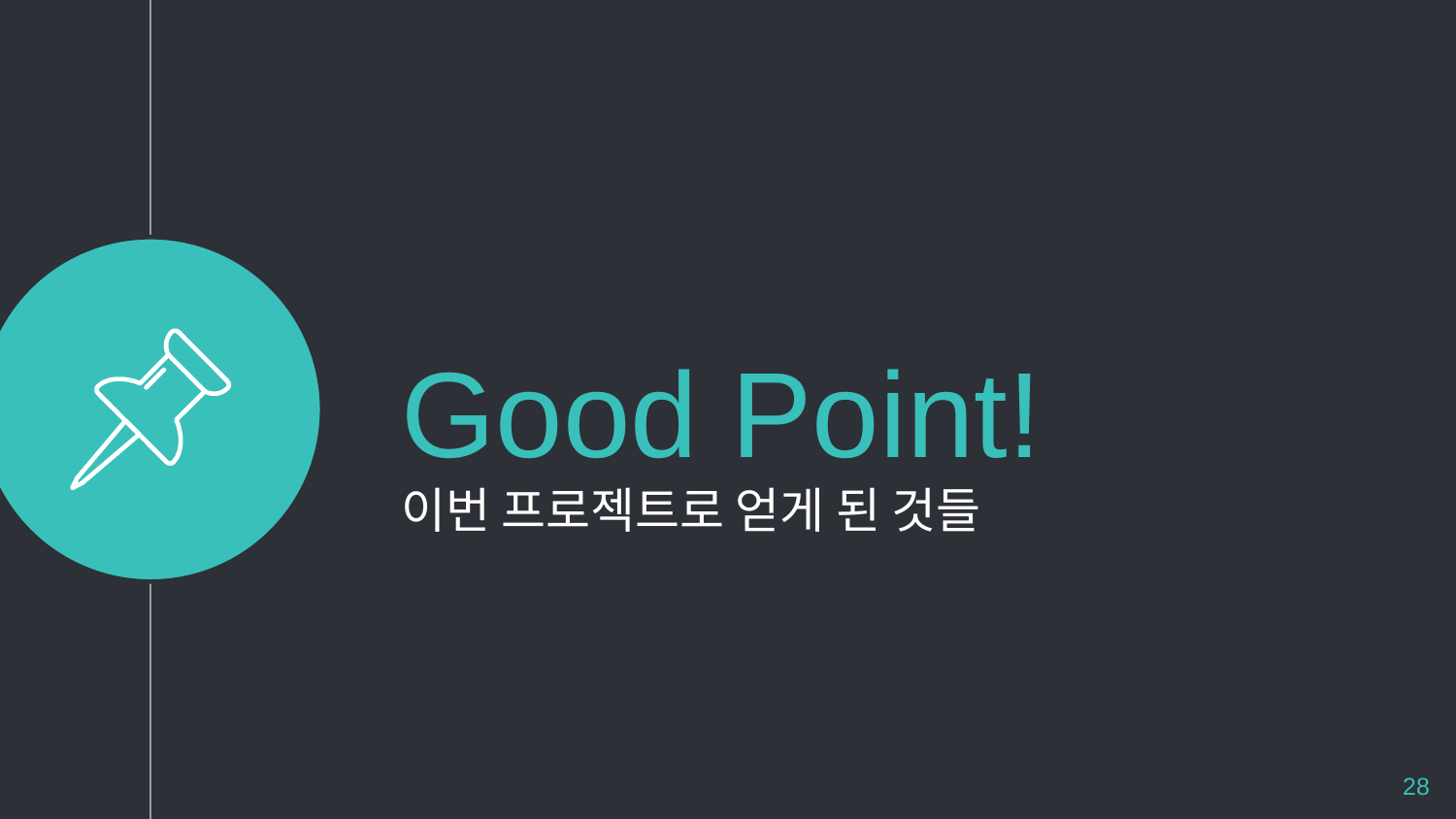

Good Point!

이번 프로젝트로 얻게 된 것들
28